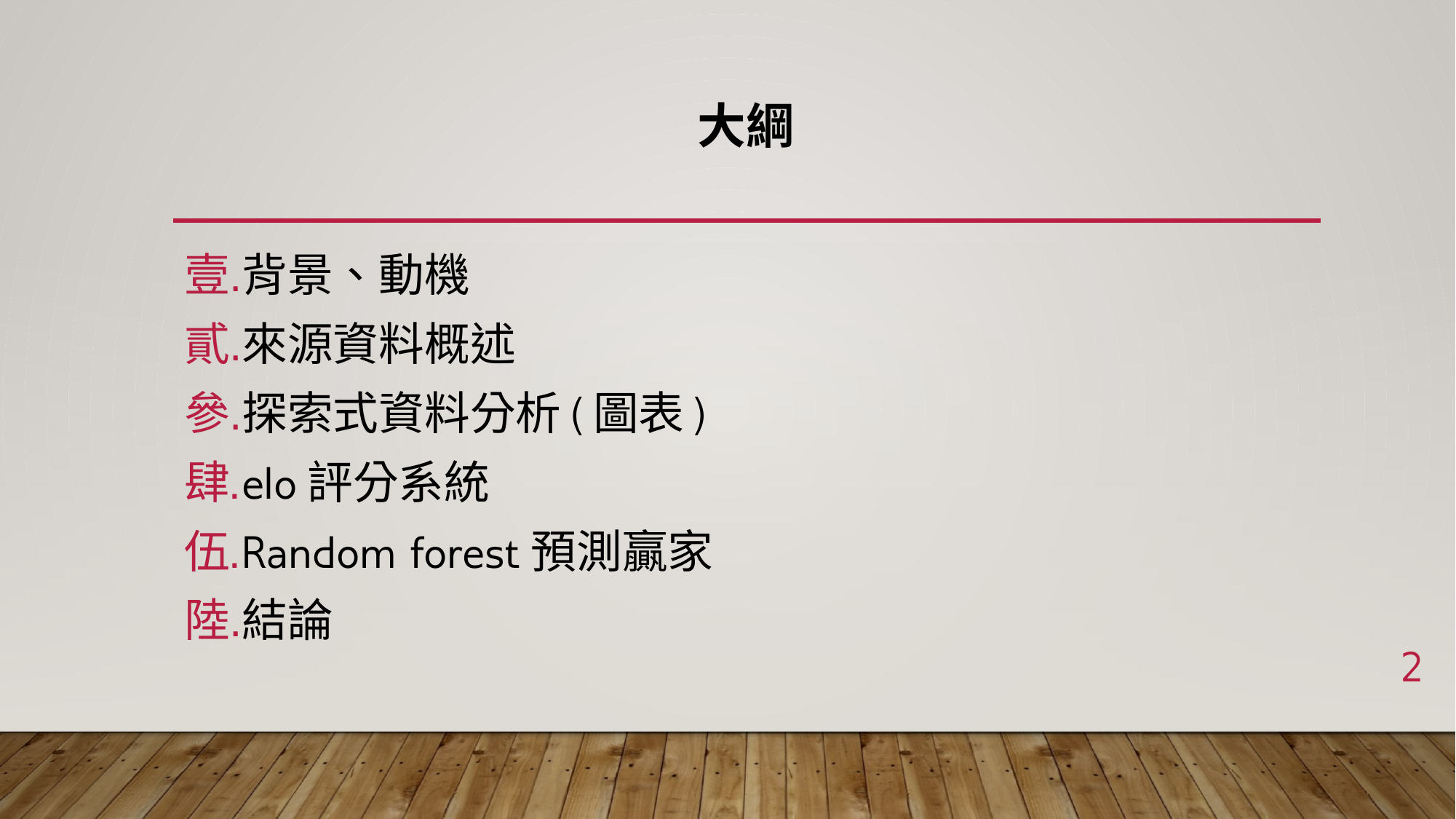

# 大綱
背景、動機
來源資料概述
探索式資料分析(圖表)
elo評分系統
Random forest預測贏家
結論

2